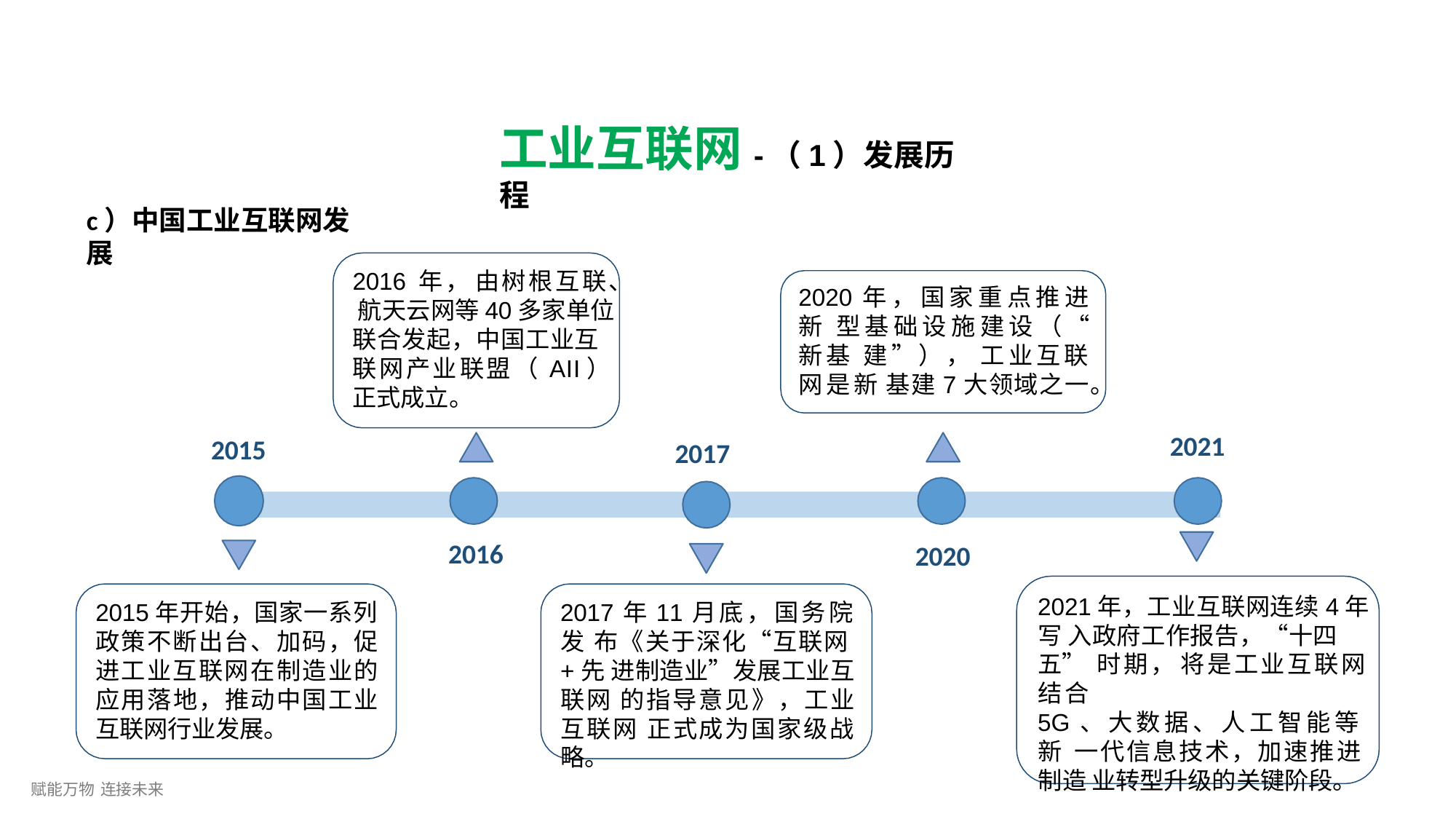

# 工业互联网-（1）发展历程
c）中国工业互联网发展

2016 年， 由树根互联、 航天云网等40多家单位 联合发起，中国工业互 联网产业联盟（ AII）  正式成立。

2020年，国家重点推进新 型基础设施建设（“ 新基 建”）， 工业互联网是新 基建7大领域之一。
2021
2015

2017

2016
2020

2021年，工业互联网连续4年写 入政府工作报告，“十四五”  时期， 将是工业互联网结合
5G、大数据、人工智能等新 一代信息技术，加速推进制造 业转型升级的关键阶段。
2015年开始，国家一系列 政策不断出台、加码，促 进工业互联网在制造业的 应用落地，推动中国工业 互联网行业发展。
2017年11月底，国务院发 布《关于深化“互联网+先 进制造业”发展工业互联网 的指导意见》，工业互联网 正式成为国家级战略。
赋能万物 连接未来